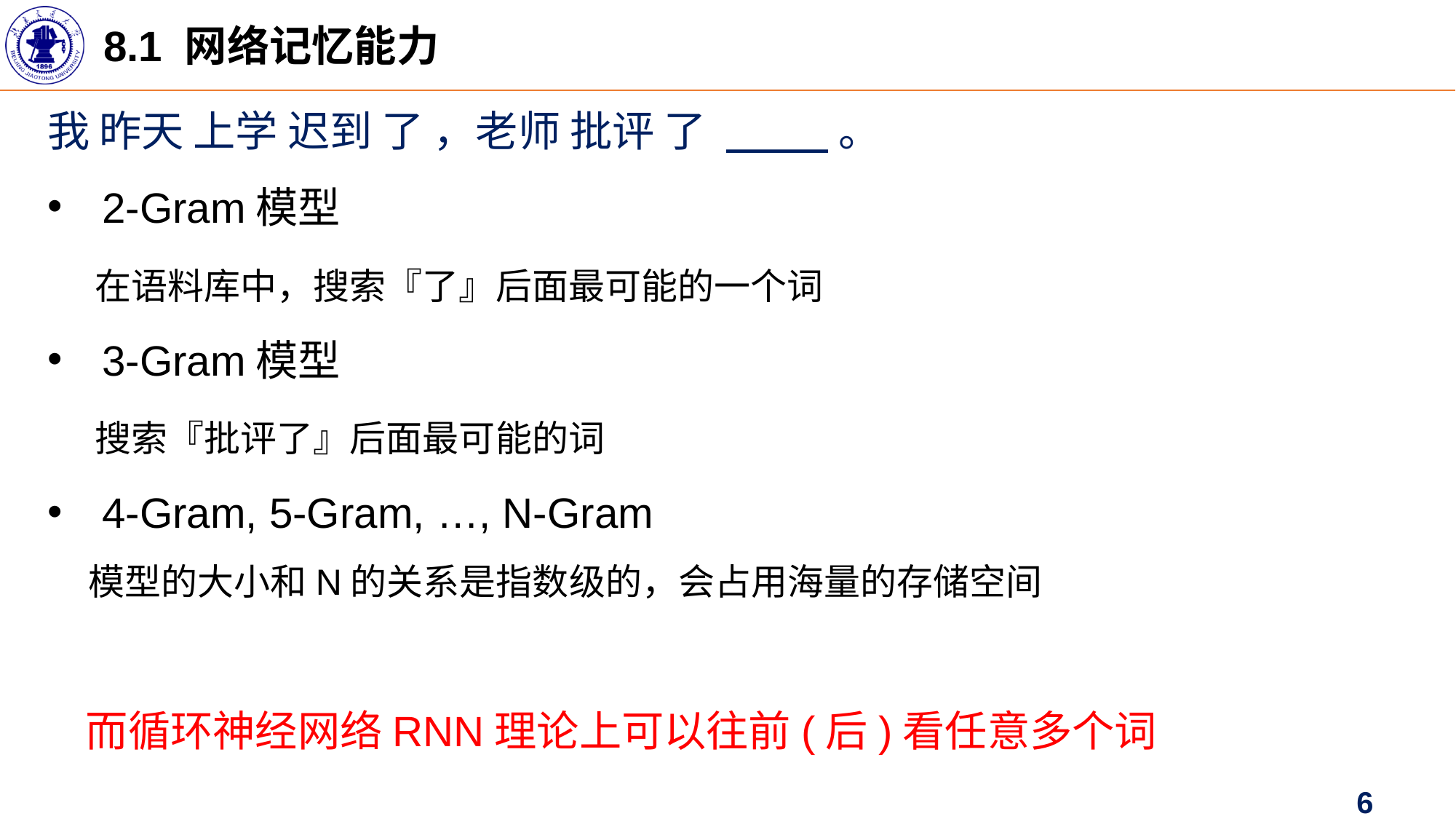

8.1 网络记忆能力

我 昨天 上学 迟到 了 ，老师 批评 了 ____。
2-Gram模型
    在语料库中，搜索『了』后面最可能的一个词
3-Gram模型
    搜索『批评了』后面最可能的词
4-Gram, 5-Gram, …, N-Gram
    模型的大小和N的关系是指数级的，会占用海量的存储空间

   而循环神经网络RNN理论上可以往前(后)看任意多个词